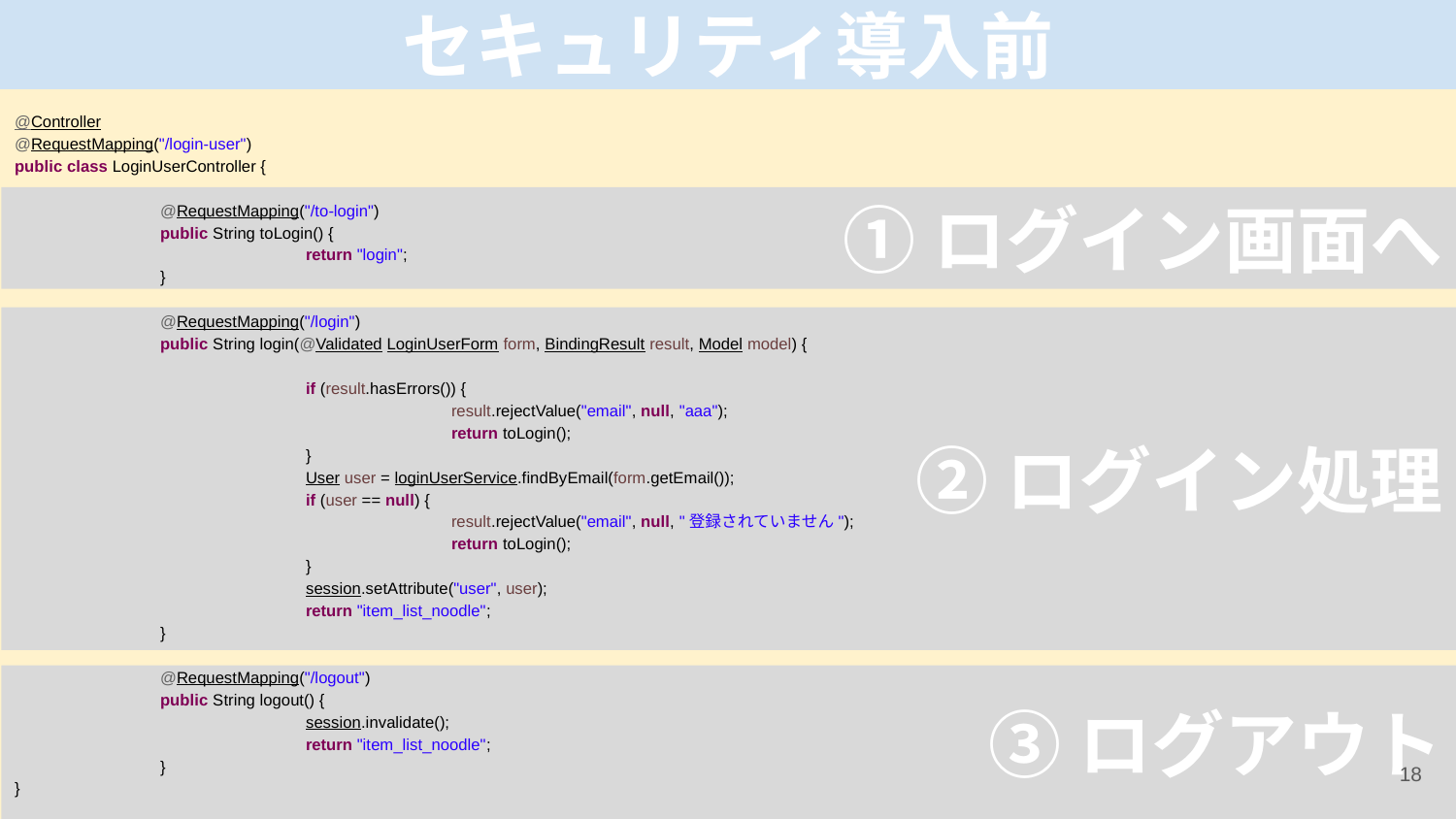

# セキュリティ導入前
@Controller
@RequestMapping("/login-user")
public class LoginUserController {

	@RequestMapping("/to-login")
	public String toLogin() {
		return "login";
	}

	@RequestMapping("/login")
	public String login(@Validated LoginUserForm form, BindingResult result, Model model) {

		if (result.hasErrors()) {
			result.rejectValue("email", null, "aaa");
			return toLogin();
		}
		User user = loginUserService.findByEmail(form.getEmail());
		if (user == null) {
			result.rejectValue("email", null, "登録されていません");
			return toLogin();
		}
		session.setAttribute("user", user);
		return "item_list_noodle";
	}

	@RequestMapping("/logout")
	public String logout() {
		session.invalidate();
		return "item_list_noodle";
	}
}
①ログイン画面へ
②ログイン処理
③ログアウト
18